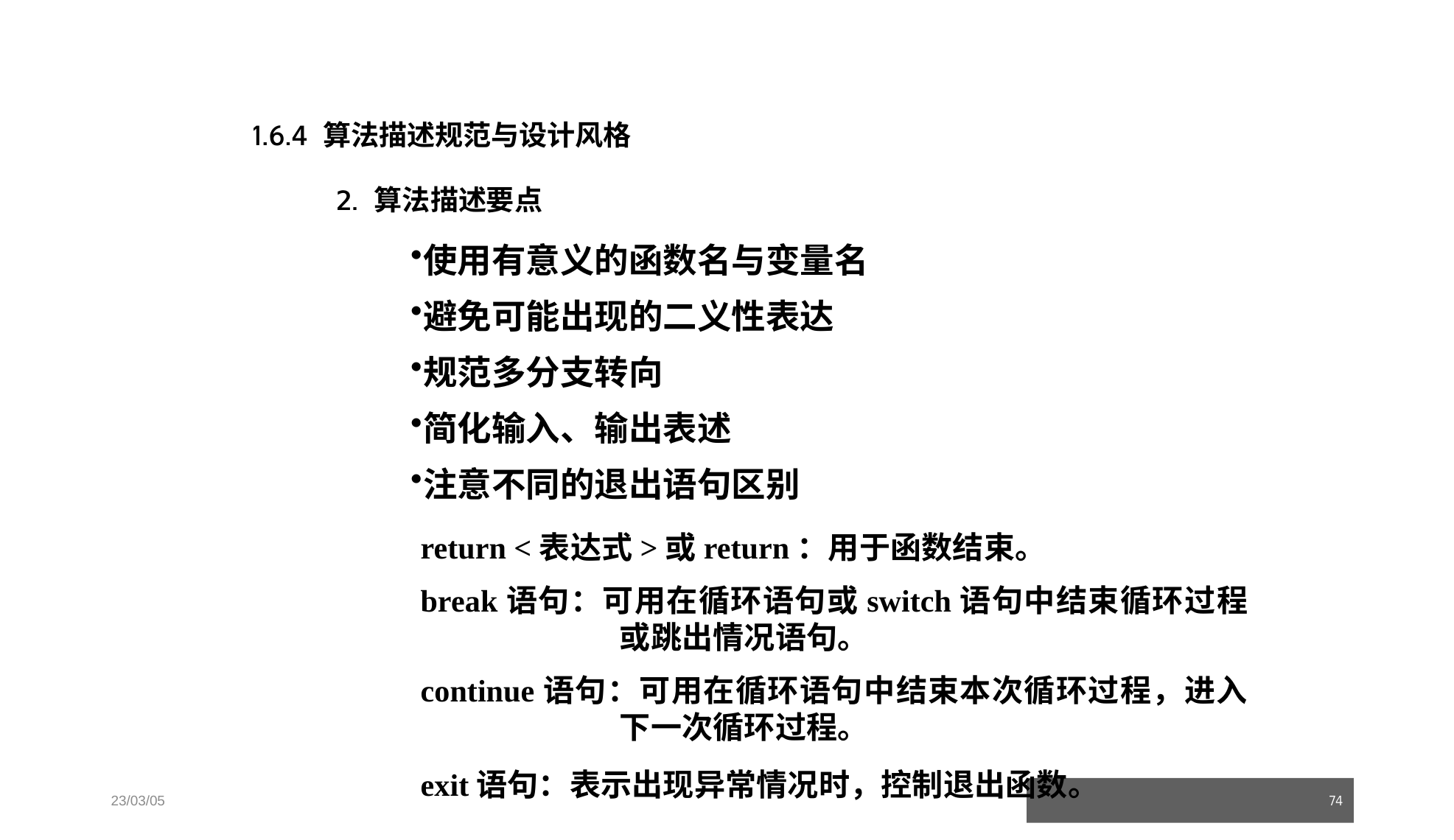

1.6.4 算法描述规范与设计风格
2. 算法描述要点
使用有意义的函数名与变量名
避免可能出现的二义性表达
规范多分支转向
简化输入、输出表述
注意不同的退出语句区别
return <表达式>或return：用于函数结束。
break语句：可用在循环语句或switch语句中结束循环过程或跳出情况语句。
continue语句：可用在循环语句中结束本次循环过程，进入下一次循环过程。
exit语句：表示出现异常情况时，控制退出函数。
23/03/05
74